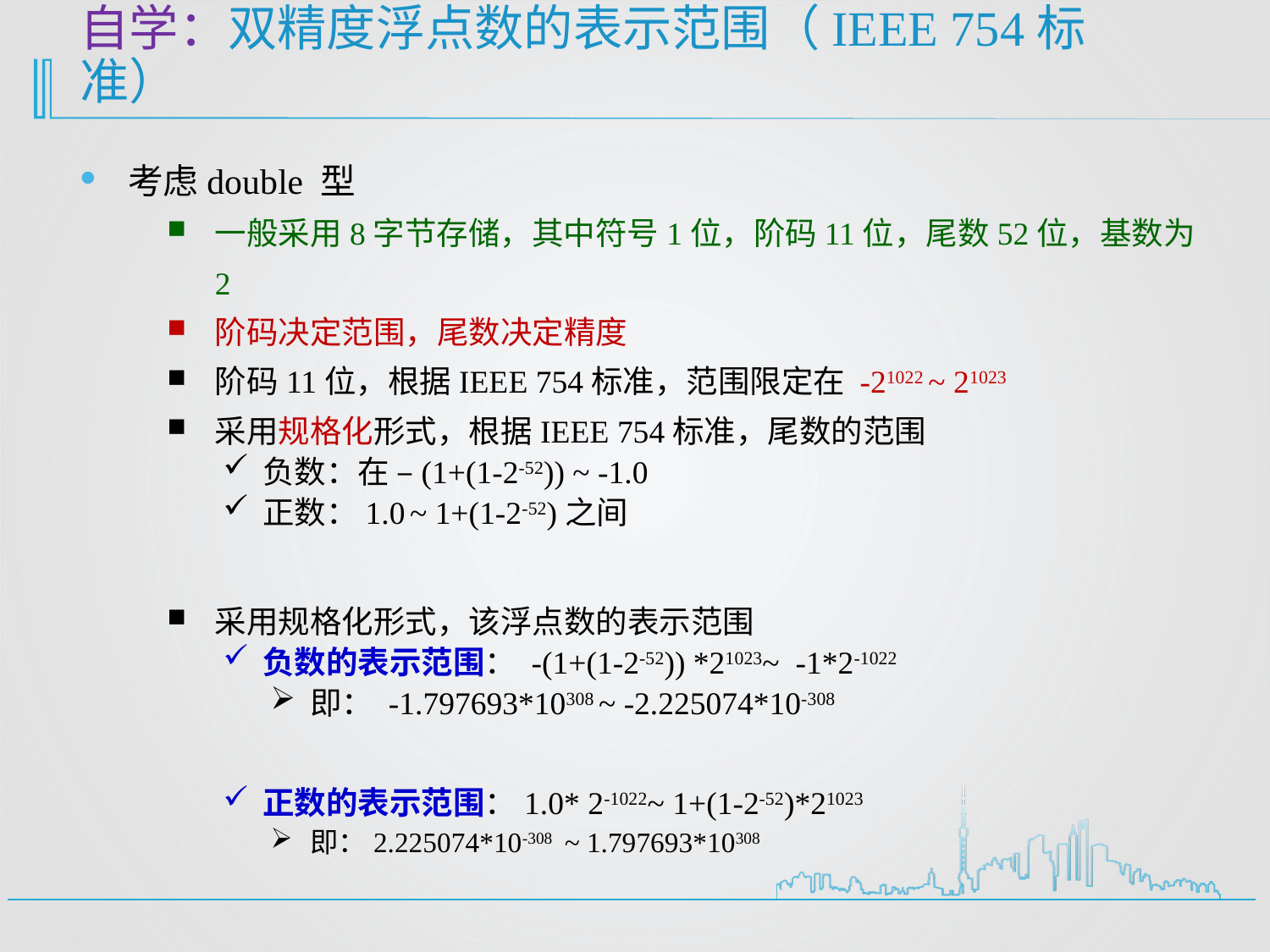

# 自学：双精度浮点数的表示范围（IEEE 754标准）
考虑double 型
一般采用8字节存储，其中符号1位，阶码11位，尾数52位，基数为2
阶码决定范围，尾数决定精度
阶码11位，根据IEEE 754标准，范围限定在 -21022 ~ 21023
采用规格化形式，根据IEEE 754标准，尾数的范围
负数：在 –(1+(1-2-52)) ~ -1.0
正数：1.0 ~ 1+(1-2-52)之间

采用规格化形式，该浮点数的表示范围
负数的表示范围： -(1+(1-2-52)) *21023~  -1*2-1022
即： -1.797693*10308 ~ -2.225074*10-308

正数的表示范围：1.0* 2-1022~ 1+(1-2-52)*21023
即：2.225074*10-308   ~ 1.797693*10308